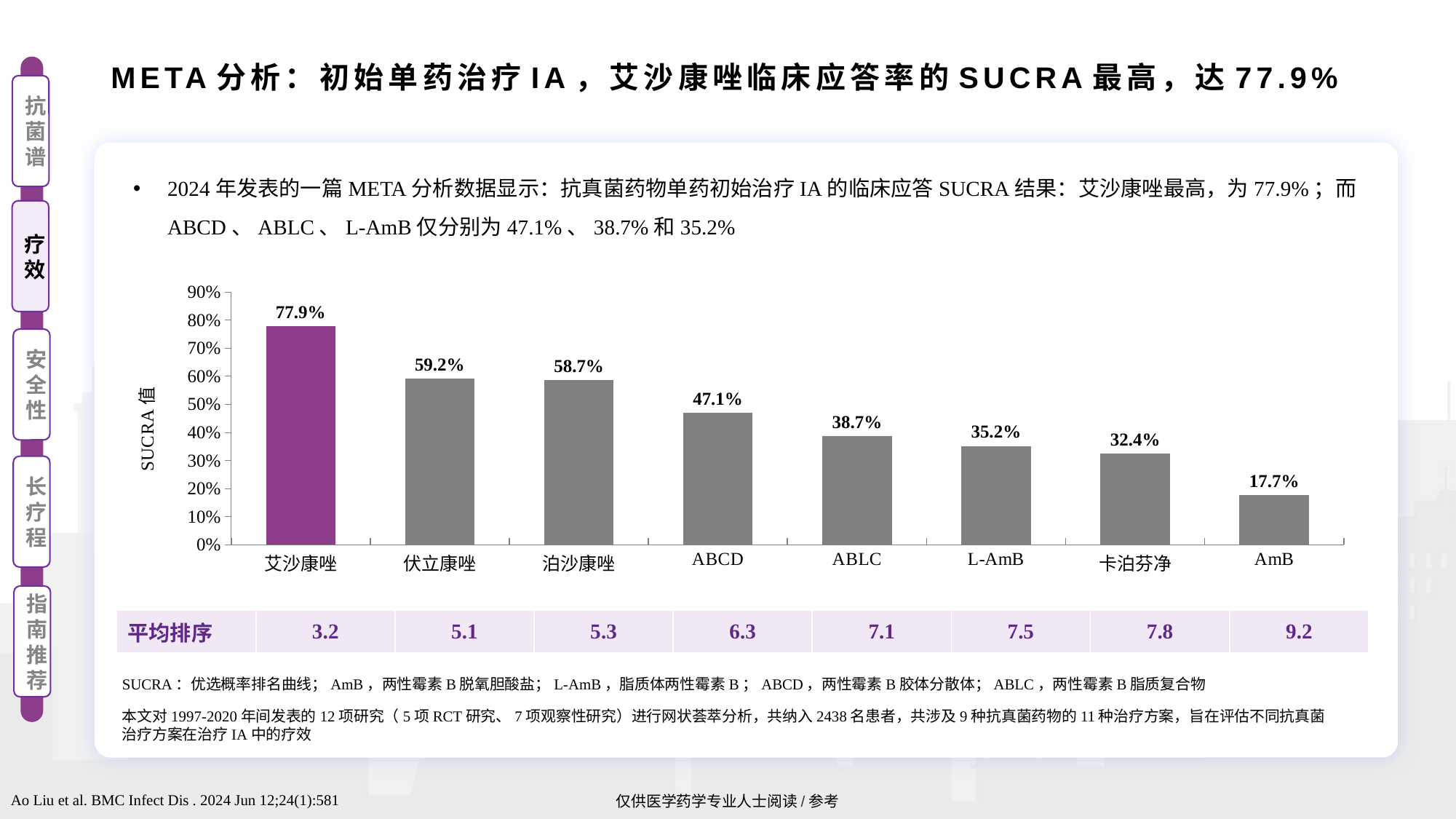

# META分析：初始单药治疗IA，艾沙康唑临床应答率的SUCRA最高，达77.9%
疗效
安全性
抗菌谱

长疗程
指南推荐

2024年发表的一篇META分析数据显示：抗真菌药物单药初始治疗IA的临床应答SUCRA结果：艾沙康唑最高，为77.9%；而ABCD、ABLC、L-AmB仅分别为47.1%、38.7%和35.2%

### Chart

| Category | 系列 1 |
|---|---|
| 艾沙康唑 | 0.779 |
| 伏立康唑 | 0.592 |
| 泊沙康唑 | 0.587 |
| ABCD | 0.471 |
| ABLC | 0.387 |
| L-AmB | 0.352 |
| 卡泊芬净 | 0.324 |
| AmB | 0.177 |
| 平均排序 | 3.2 | 5.1 | 5.3 | 6.3 | 7.1 | 7.5 | 7.8 | 9.2 |
| --- | --- | --- | --- | --- | --- | --- | --- | --- |
SUCRA：优选概率排名曲线；AmB，两性霉素B脱氧胆酸盐；L-AmB，脂质体两性霉素B；ABCD，两性霉素B胶体分散体；ABLC，两性霉素B脂质复合物
本文对1997-2020年间发表的12项研究（5项RCT研究、7项观察性研究）进行网状荟萃分析，共纳入2438名患者，共涉及9种抗真菌药物的11种治疗方案，旨在评估不同抗真菌治疗方案在治疗IA中的疗效
Ao Liu et al. BMC Infect Dis . 2024 Jun 12;24(1):581
仅供医学药学专业人士阅读/参考